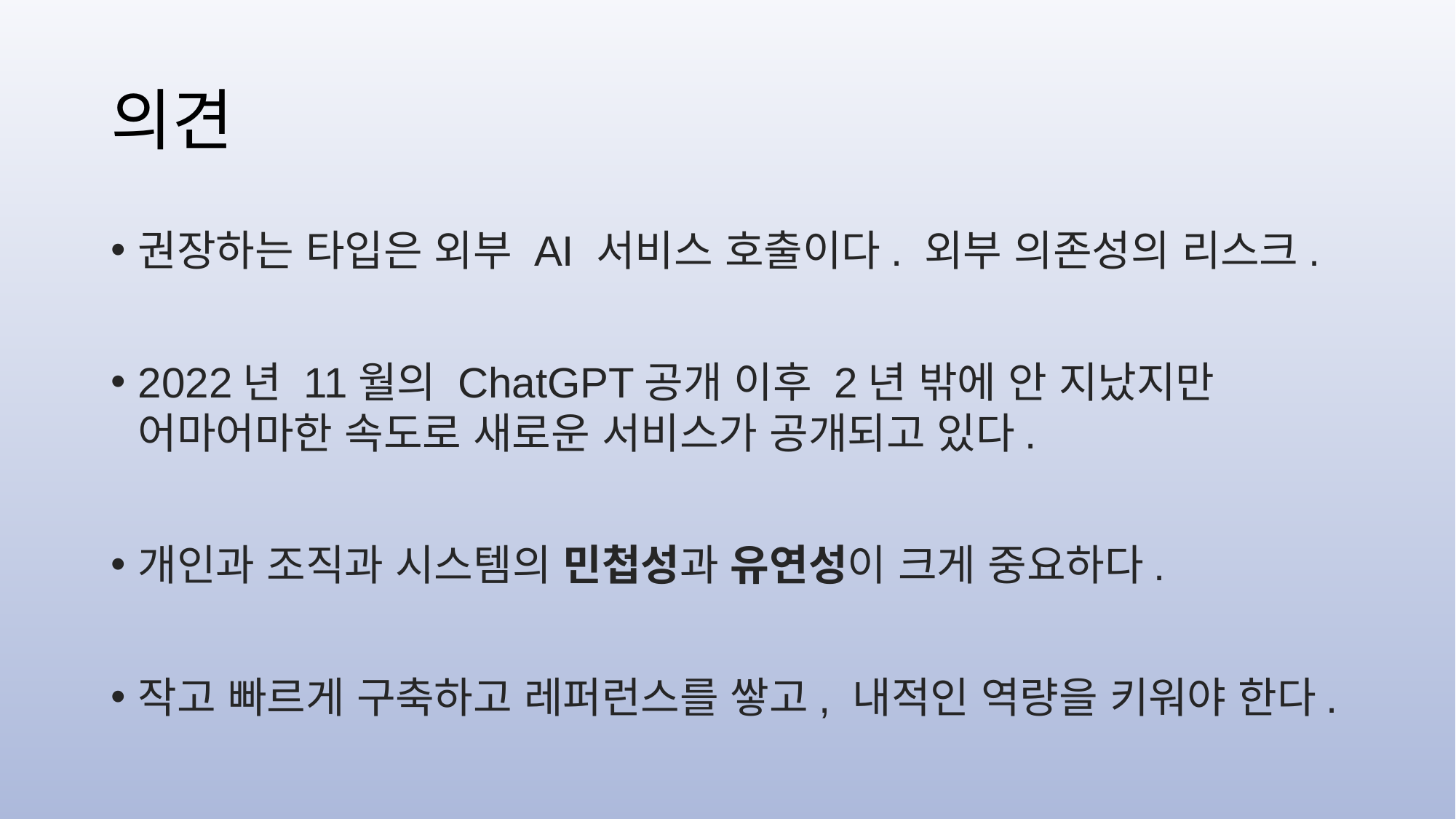

# 의견
권장하는 타입은 외부 AI 서비스 호출이다. 외부 의존성의 리스크.

2022년 11월의 ChatGPT공개 이후 2년 밖에 안 지났지만 어마어마한 속도로 새로운 서비스가 공개되고 있다.

개인과 조직과 시스템의 민첩성과 유연성이 크게 중요하다.

작고 빠르게 구축하고 레퍼런스를 쌓고, 내적인 역량을 키워야 한다.